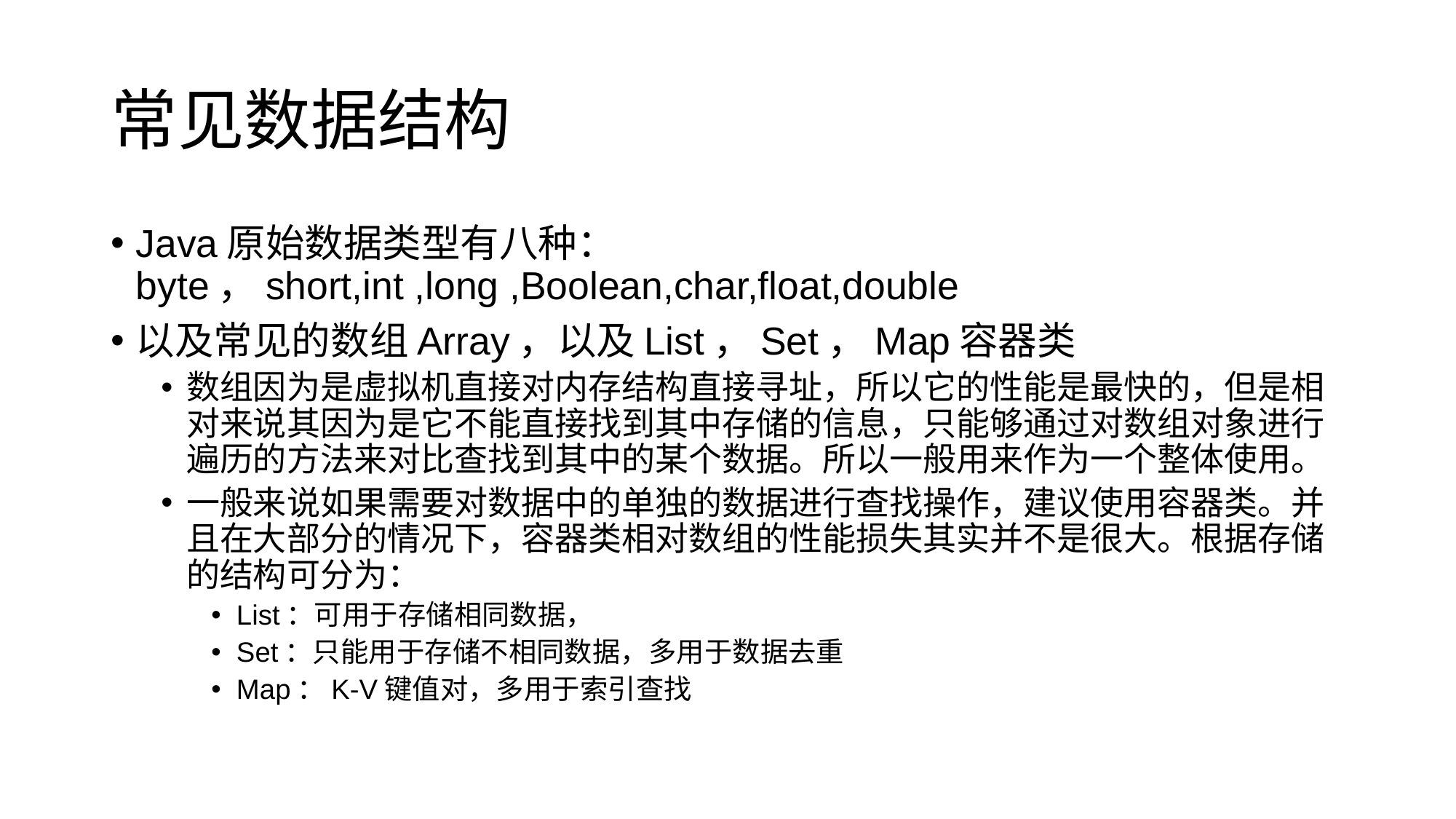

# 常见数据结构
Java原始数据类型有八种：byte，short,int ,long ,Boolean,char,float,double
以及常见的数组Array，以及List，Set，Map容器类
数组因为是虚拟机直接对内存结构直接寻址，所以它的性能是最快的，但是相对来说其因为是它不能直接找到其中存储的信息，只能够通过对数组对象进行遍历的方法来对比查找到其中的某个数据。所以一般用来作为一个整体使用。
一般来说如果需要对数据中的单独的数据进行查找操作，建议使用容器类。并且在大部分的情况下，容器类相对数组的性能损失其实并不是很大。根据存储的结构可分为：
List：可用于存储相同数据，
Set：只能用于存储不相同数据，多用于数据去重
Map：K-V键值对，多用于索引查找